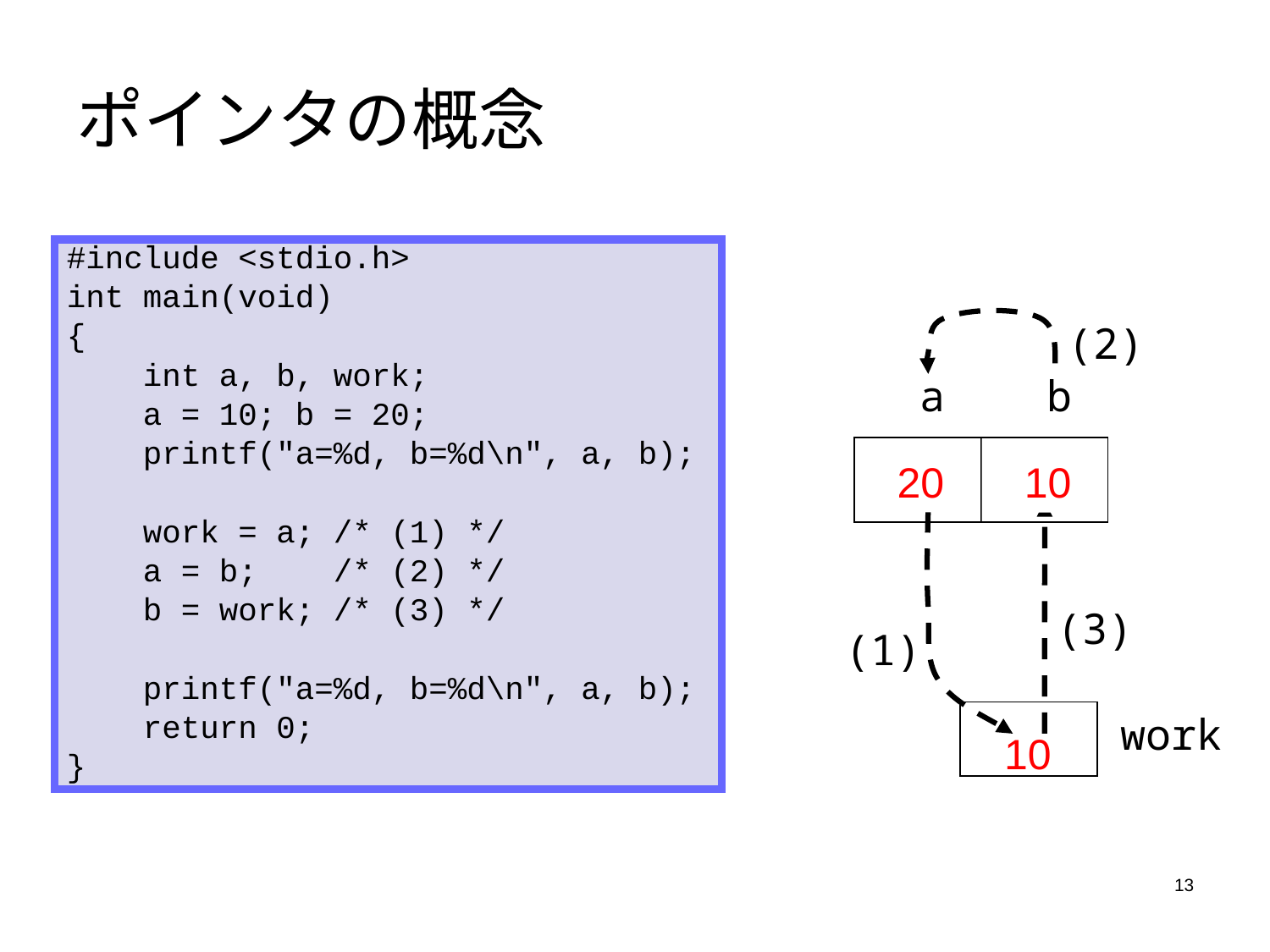

# ポインタの概念
#include <stdio.h>
int main(void)
{
    int a, b, work;
    a = 10; b = 20;
    printf("a=%d, b=%d\n", a, b);

    work = a; /* (1) */
    a = b;    /* (2) */
    b = work; /* (3) */

    printf("a=%d, b=%d\n", a, b);
    return 0;
}

(2)
a
b

10
20
20
10

(3)
(1)

work
10
13